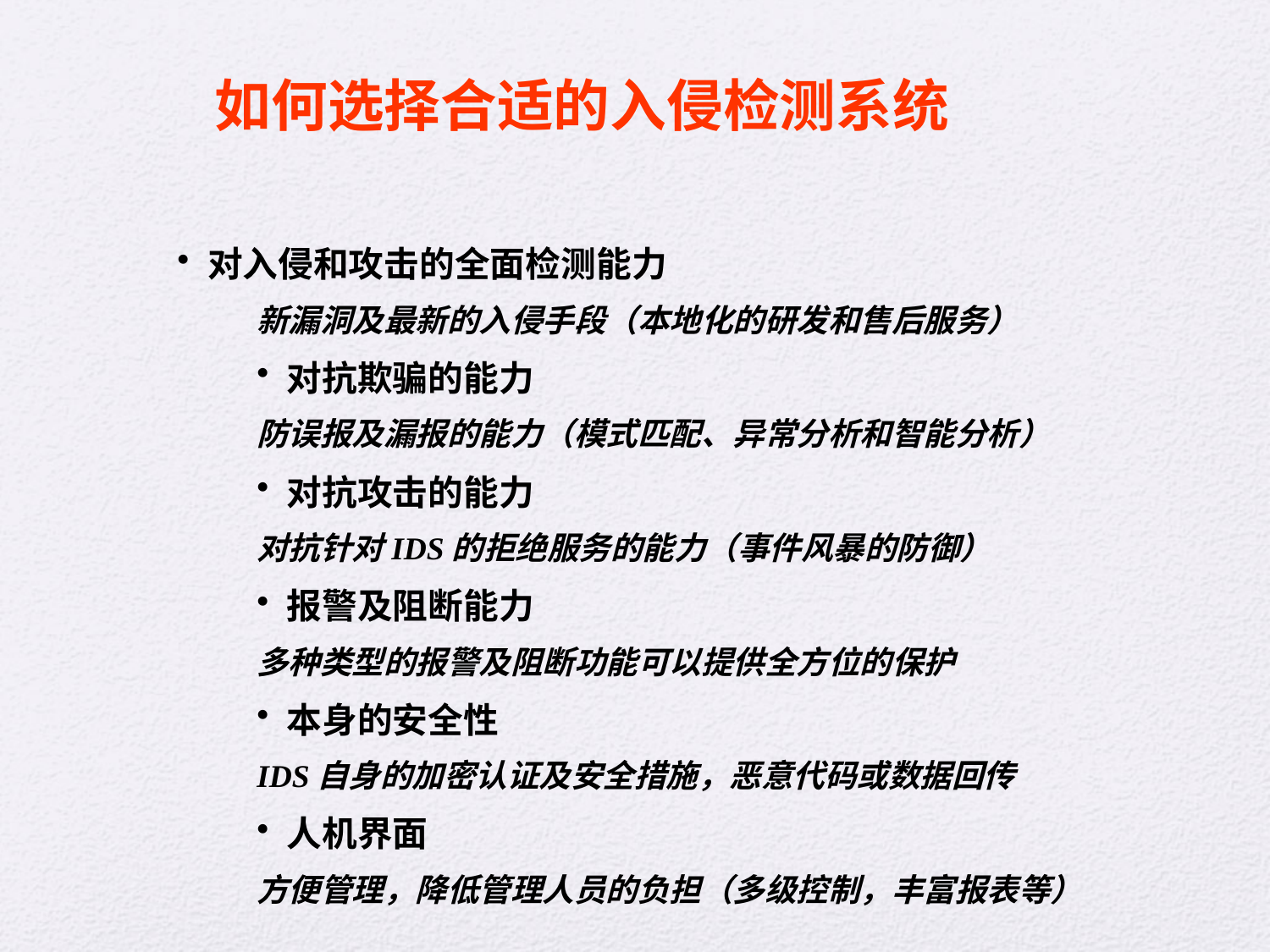

如何选择合适的入侵检测系统
对入侵和攻击的全面检测能力
新漏洞及最新的入侵手段（本地化的研发和售后服务）
对抗欺骗的能力
防误报及漏报的能力（模式匹配、异常分析和智能分析）
对抗攻击的能力
对抗针对IDS的拒绝服务的能力（事件风暴的防御）
报警及阻断能力
多种类型的报警及阻断功能可以提供全方位的保护
本身的安全性
IDS自身的加密认证及安全措施，恶意代码或数据回传
人机界面
方便管理，降低管理人员的负担（多级控制，丰富报表等）